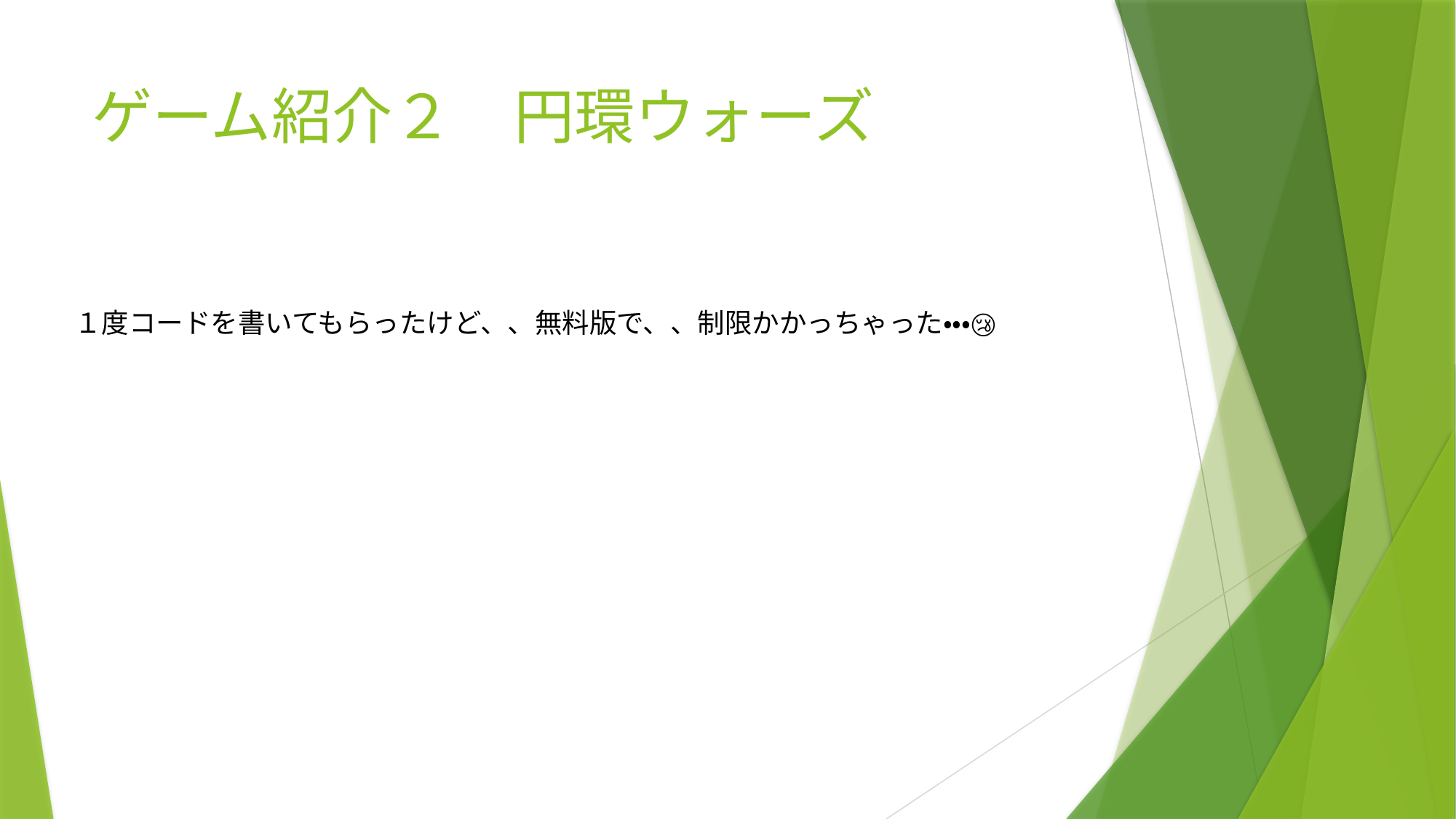

# ゲーム紹介２　円環ウォーズ

１度コードを書いてもらったけど、、無料版で、、制限かかっちゃった・・・😢